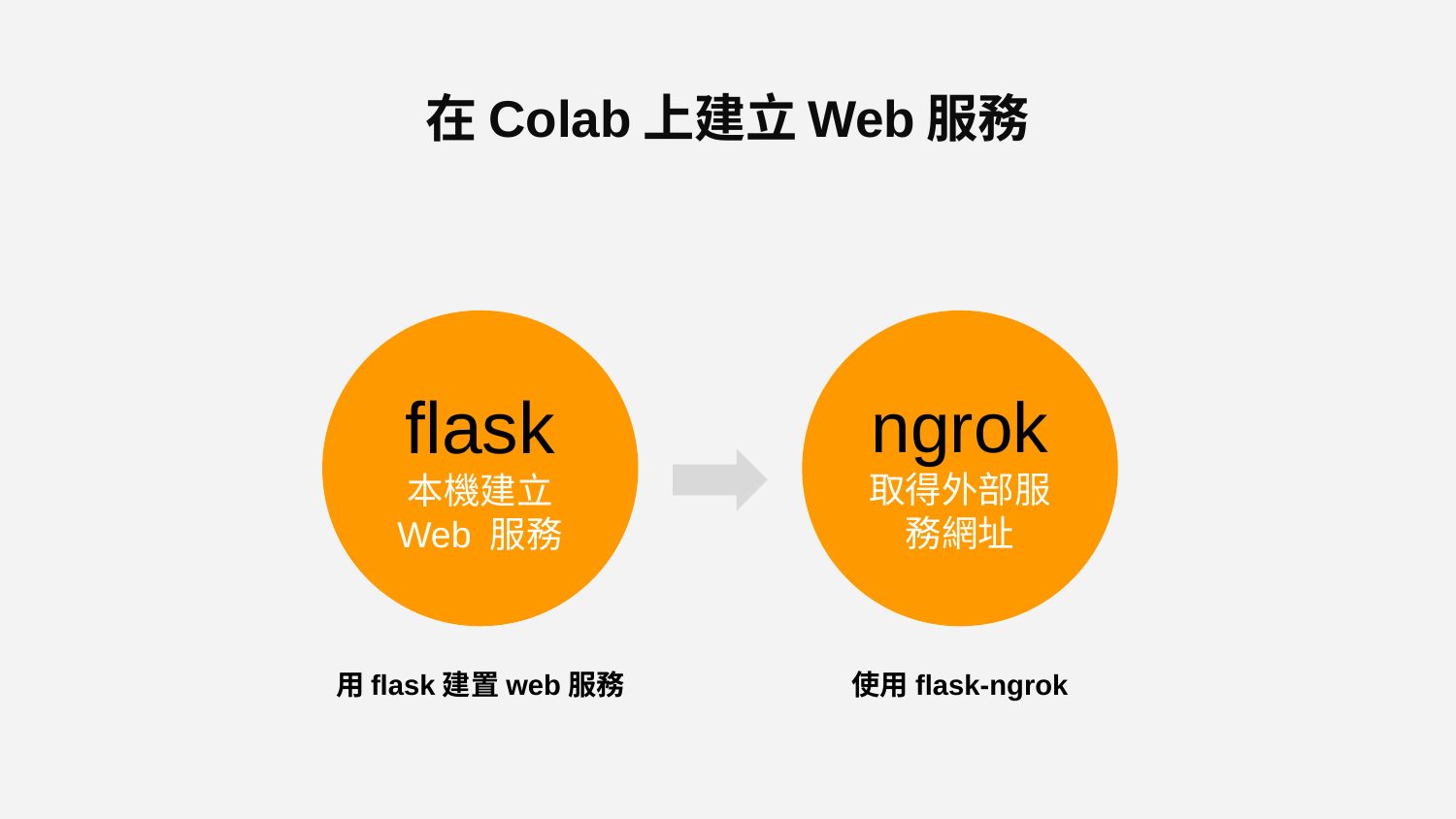

# 在Colab上建立Web服務
flask
本機建立
Web 服務
ngrok
取得外部服務網址

用flask建置web服務
使用flask-ngrok